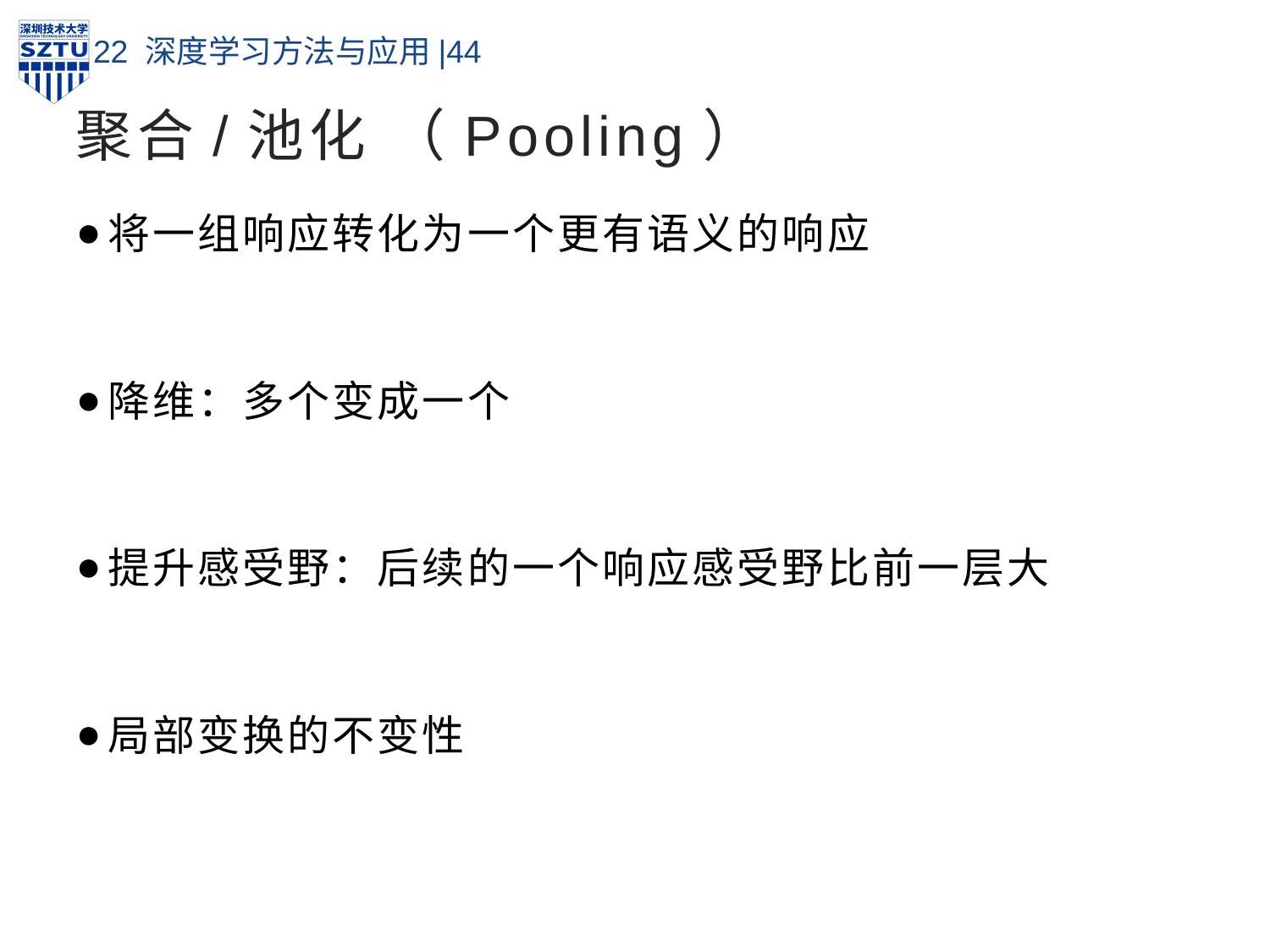

# 聚合/池化 （Pooling）
将一组响应转化为一个更有语义的响应

降维：多个变成一个

提升感受野：后续的一个响应感受野比前一层大

局部变换的不变性
44